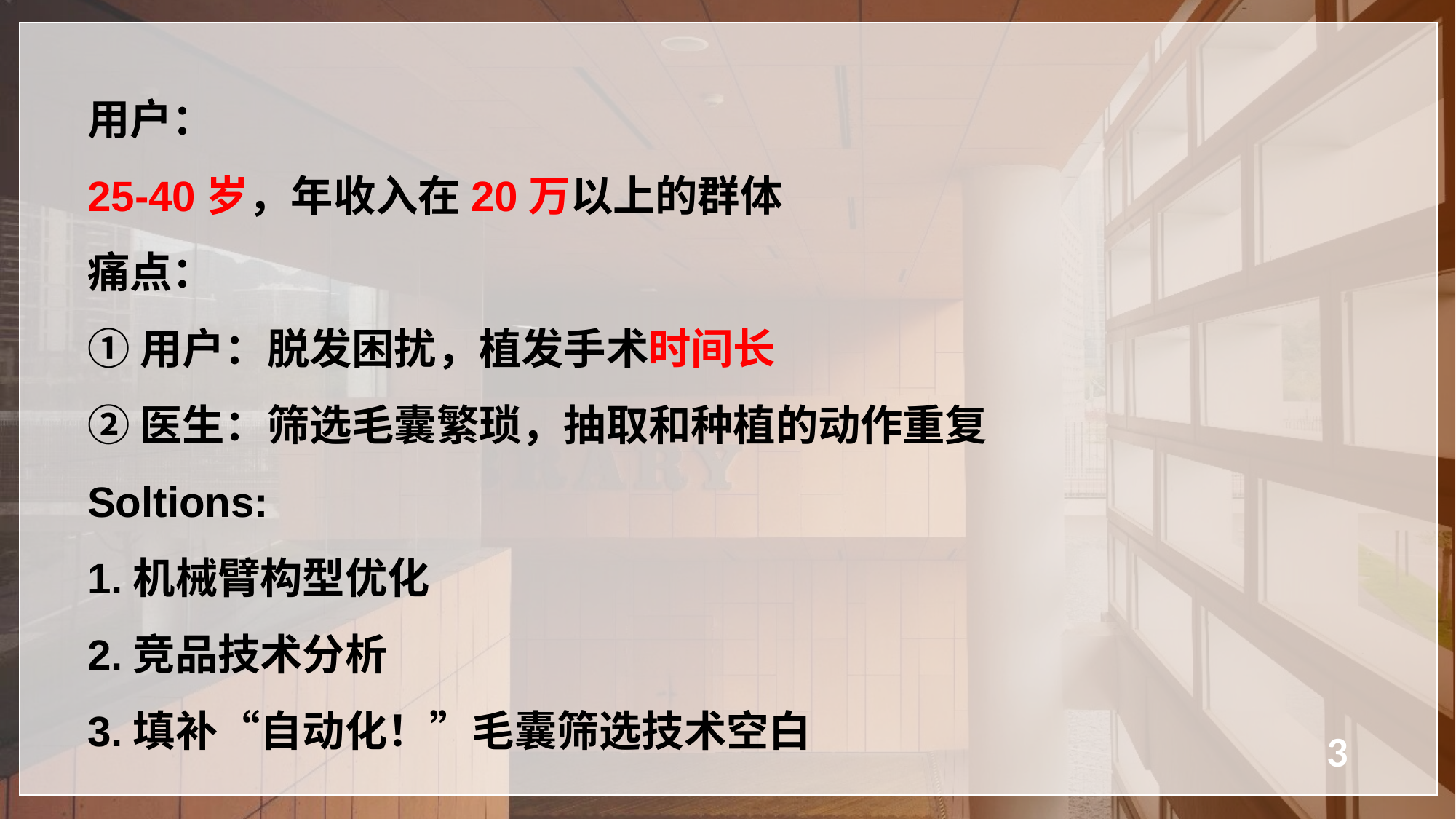

用户：
25-40岁，年收入在20万以上的群体
痛点：
①用户：脱发困扰，植发手术时间长
②医生：筛选毛囊繁琐，抽取和种植的动作重复
Soltions:
1.机械臂构型优化
2.竞品技术分析
3.填补“自动化！”毛囊筛选技术空白
3